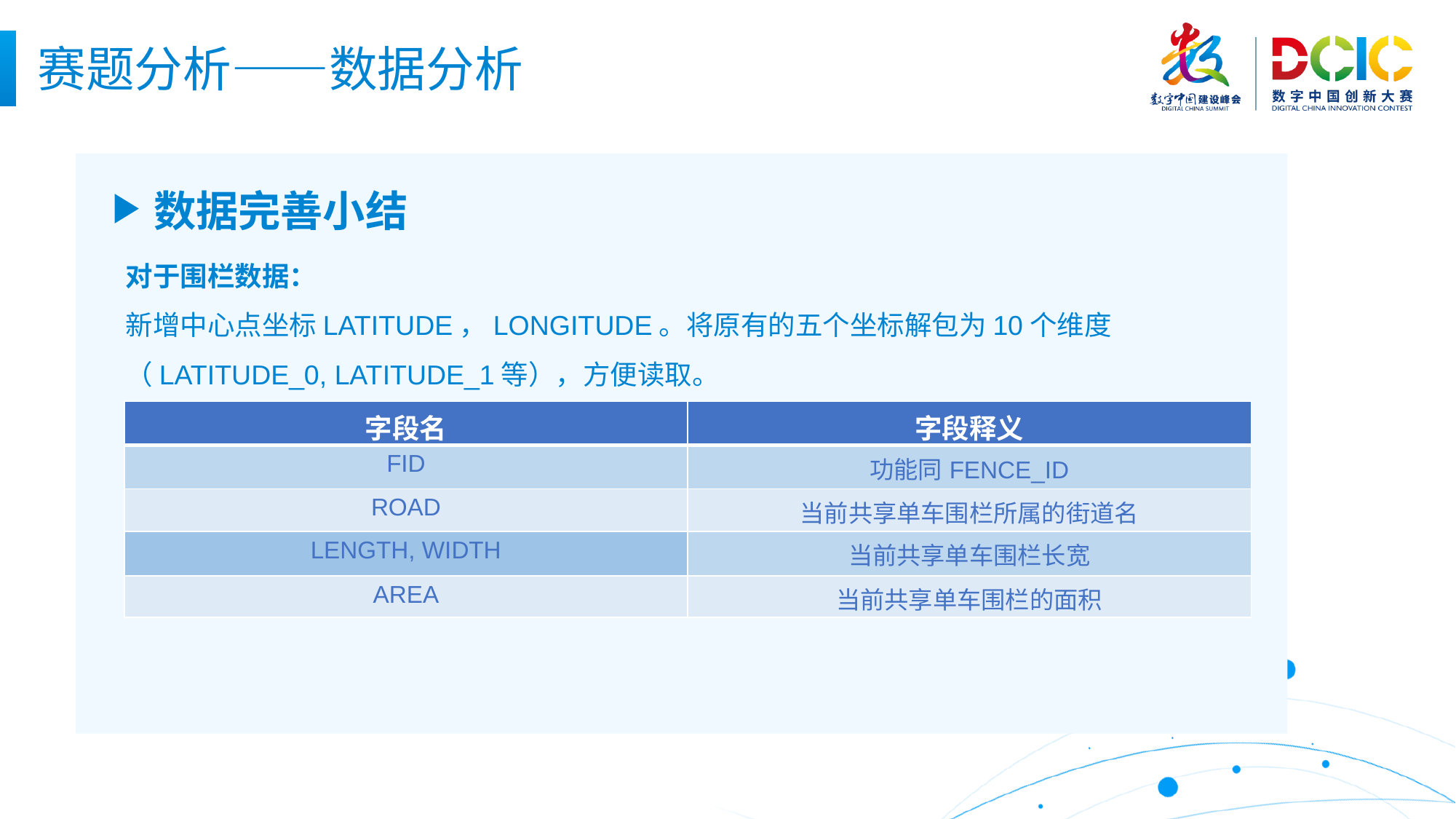

赛题分析——数据分析

 数据完善小结

对于围栏数据：
新增中心点坐标LATITUDE，LONGITUDE。将原有的五个坐标解包为10个维度（LATITUDE_0, LATITUDE_1等），方便读取。
| 字段名 | 字段释义 |
| --- | --- |
| FID | 功能同FENCE\_ID |
| ROAD | 当前共享单车围栏所属的街道名 |
| LENGTH, WIDTH | 当前共享单车围栏长宽 |
| AREA | 当前共享单车围栏的面积 |